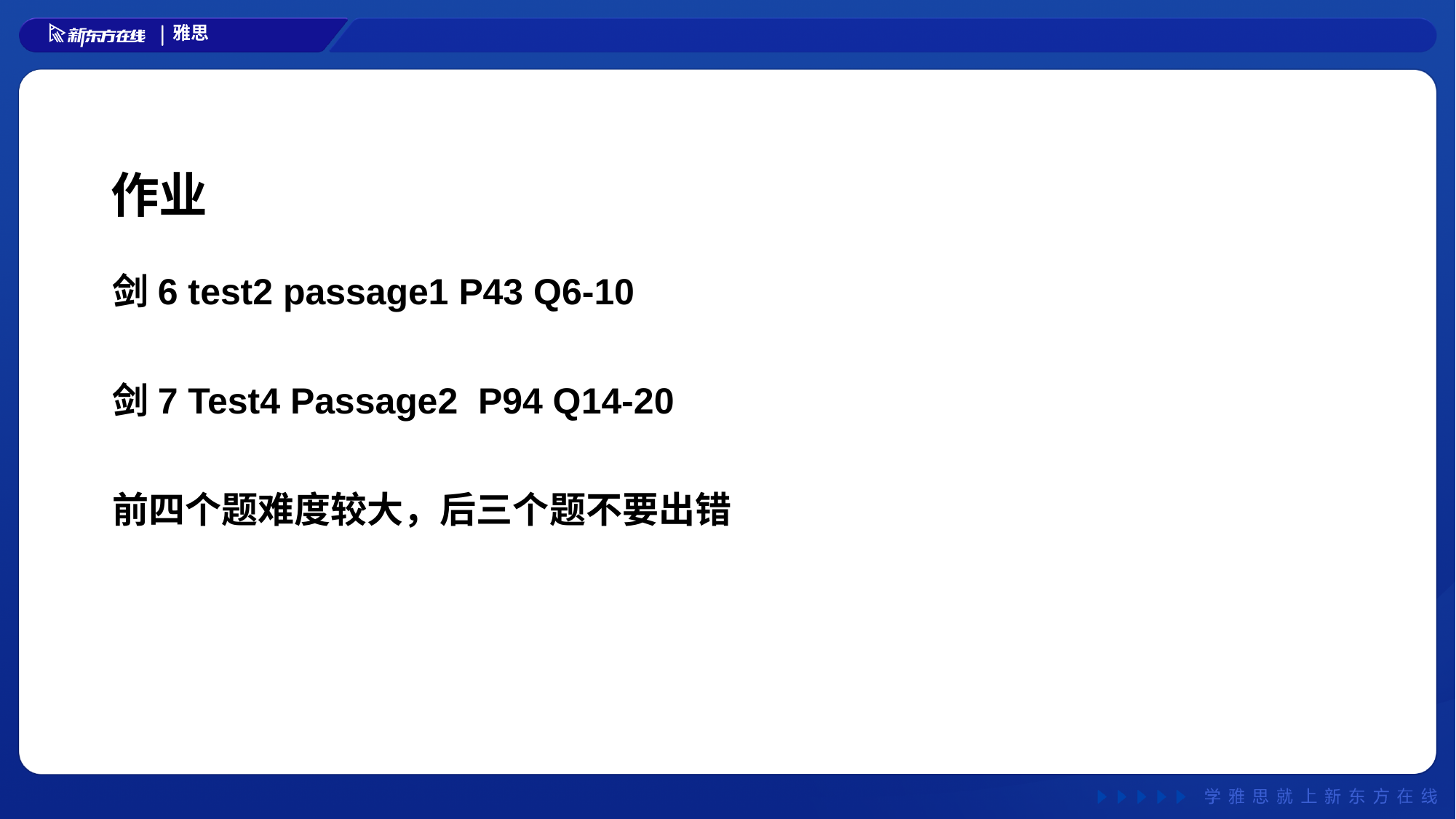

# 作业
剑6 test2 passage1 P43 Q6-10

剑7 Test4 Passage2  P94 Q14-20

前四个题难度较大，后三个题不要出错